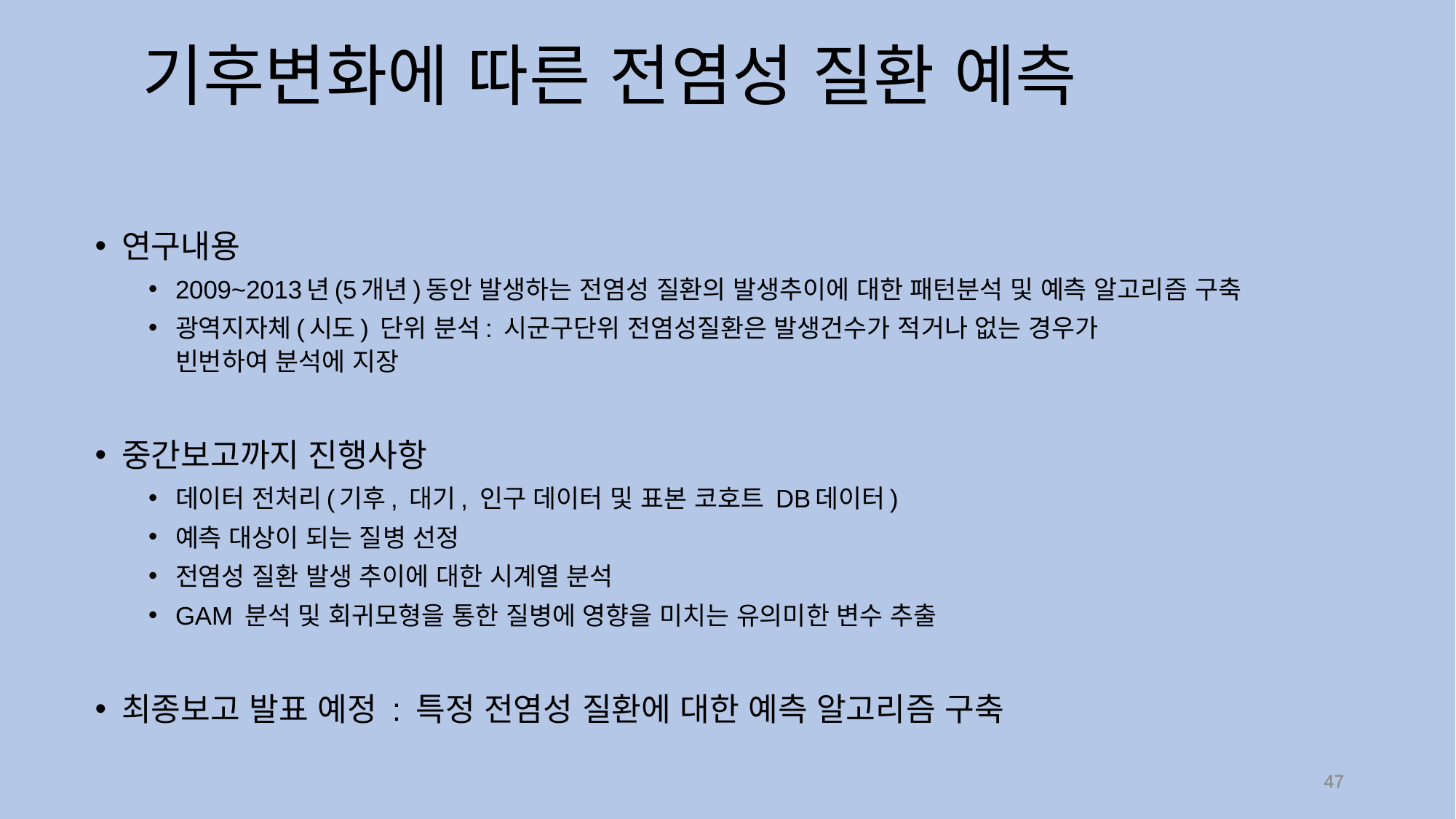

# 기후변화에 따른 전염성 질환 예측
연구내용
2009~2013년(5개년)동안 발생하는 전염성 질환의 발생추이에 대한 패턴분석 및 예측 알고리즘 구축
광역지자체(시도) 단위 분석: 시군구단위 전염성질환은 발생건수가 적거나 없는 경우가
빈번하여 분석에 지장

중간보고까지 진행사항
데이터 전처리(기후, 대기, 인구 데이터 및 표본 코호트 DB데이터)
예측 대상이 되는 질병 선정
전염성 질환 발생 추이에 대한 시계열 분석
GAM 분석 및 회귀모형을 통한 질병에 영향을 미치는 유의미한 변수 추출

최종보고 발표 예정 : 특정 전염성 질환에 대한 예측 알고리즘 구축
47
47